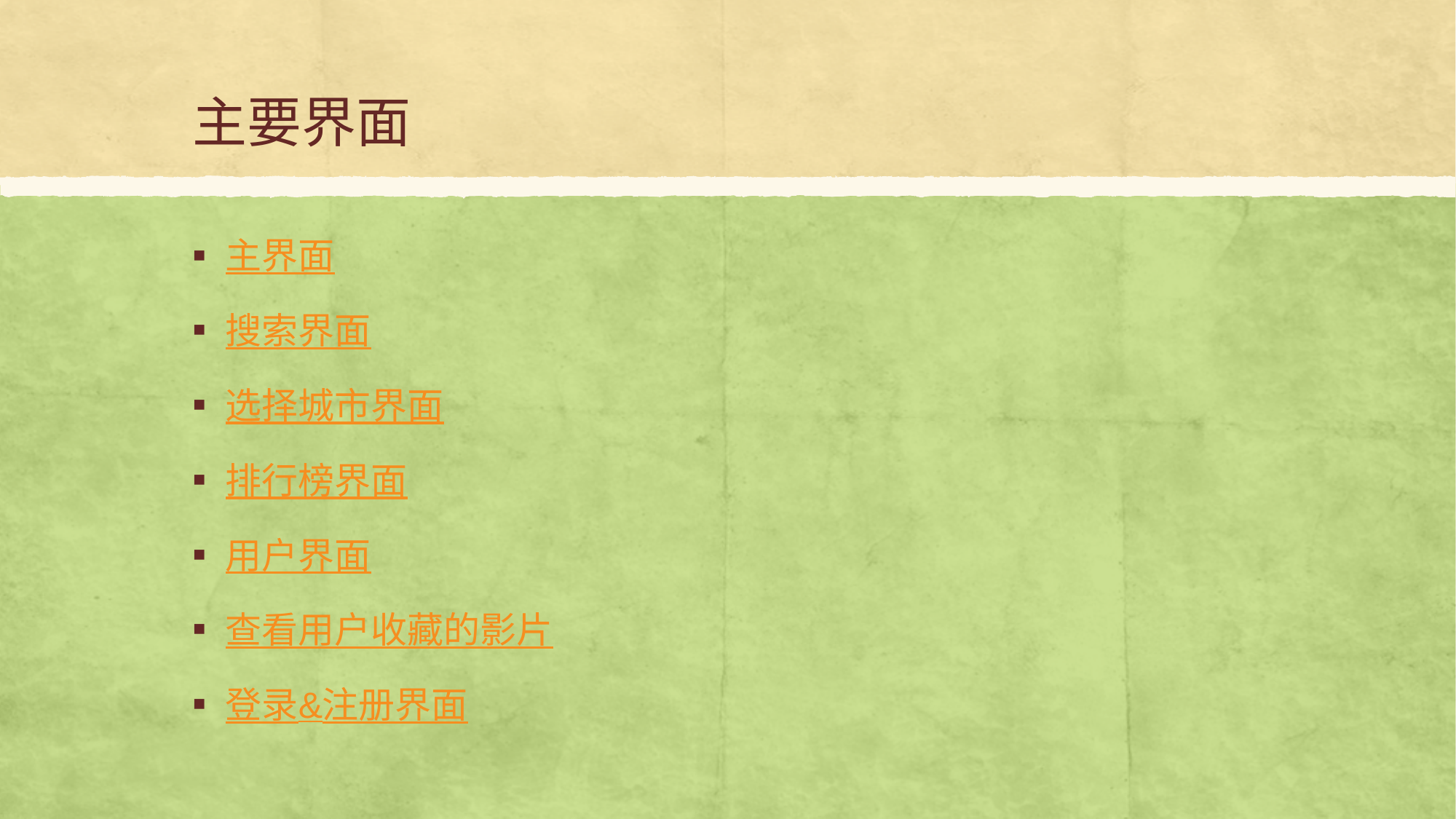

# 主要界面
主界面
搜索界面
选择城市界面
排行榜界面
用户界面
查看用户收藏的影片
登录&注册界面